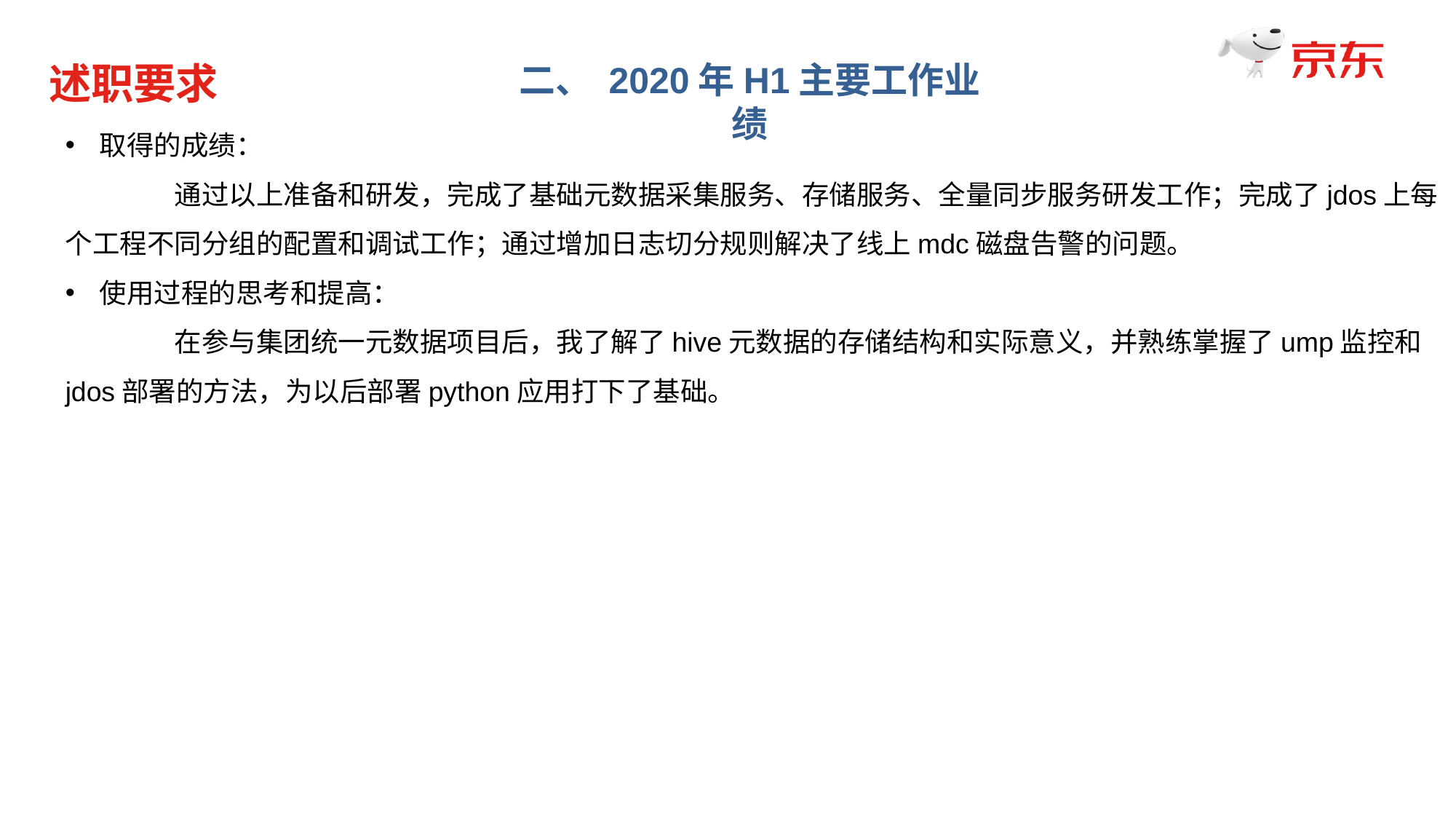

述职要求
二、 2020年H1主要工作业绩
取得的成绩：
	通过以上准备和研发，完成了基础元数据采集服务、存储服务、全量同步服务研发工作；完成了jdos上每个工程不同分组的配置和调试工作；通过增加日志切分规则解决了线上mdc磁盘告警的问题。
使用过程的思考和提高：
	在参与集团统一元数据项目后，我了解了hive元数据的存储结构和实际意义，并熟练掌握了ump监控和jdos部署的方法，为以后部署python应用打下了基础。